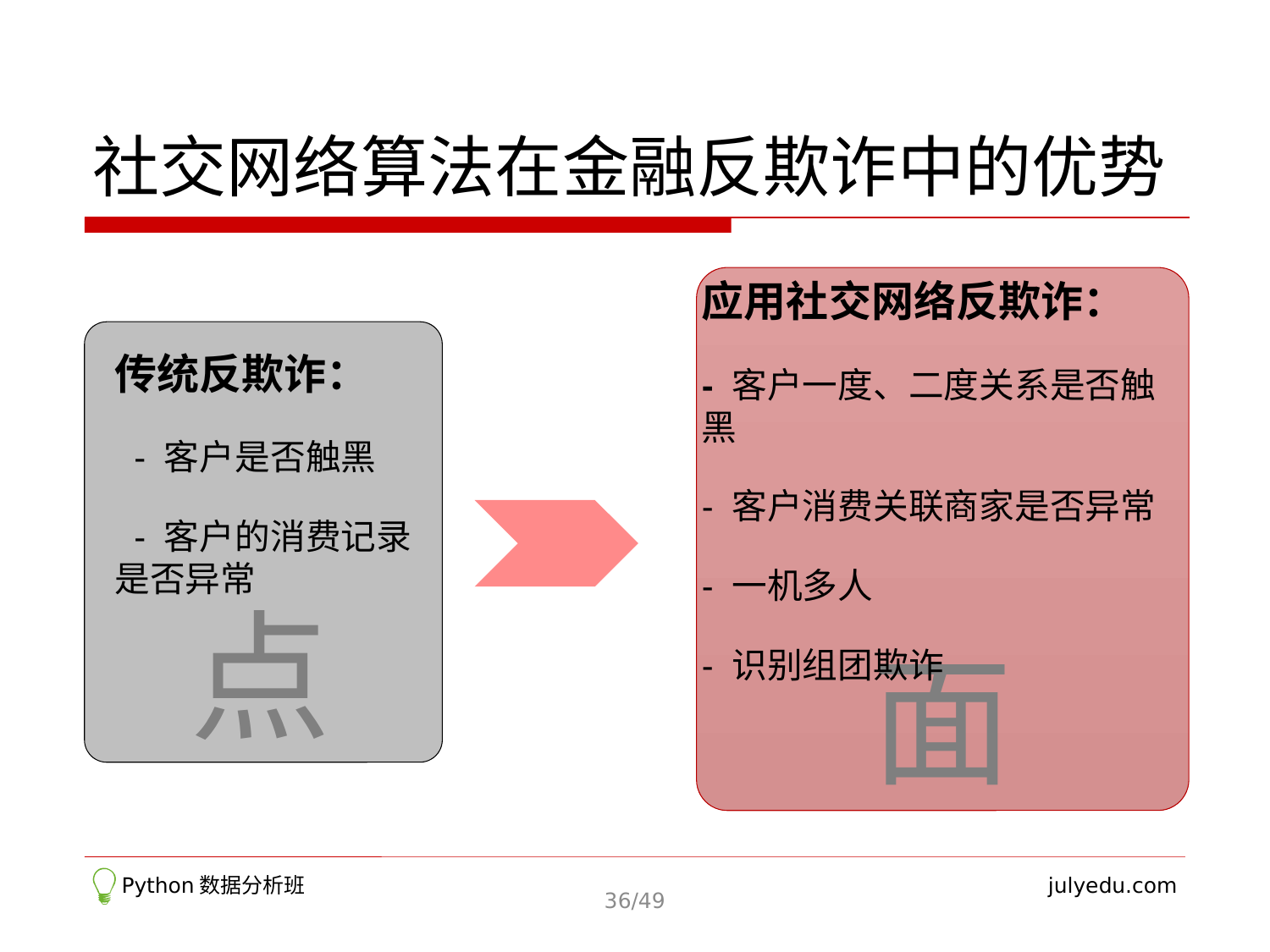

# 社交网络算法在金融反欺诈中的优势

应用社交网络反欺诈：
- 客户一度、二度关系是否触黑
- 客户消费关联商家是否异常
- 一机多人
- 识别组团欺诈
面

传统反欺诈：
  - 客户是否触黑
  - 客户的消费记录是否异常
点

     Python数据分析班
julyedu.com
36/49